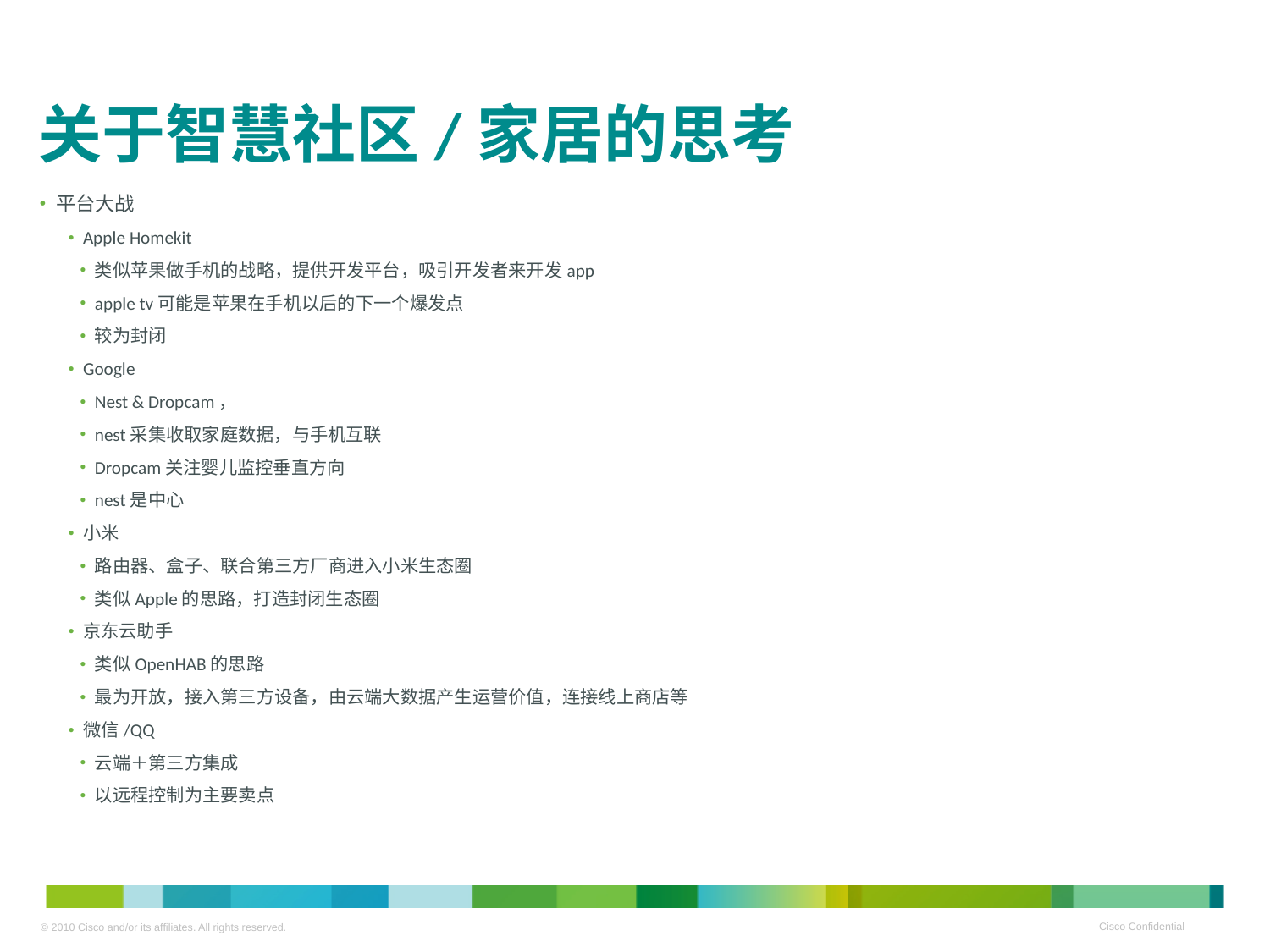

# 关于智慧社区/家居的思考
平台大战
Apple Homekit
类似苹果做手机的战略，提供开发平台，吸引开发者来开发app
apple tv可能是苹果在手机以后的下一个爆发点
较为封闭
Google
Nest & Dropcam，
nest采集收取家庭数据，与手机互联
Dropcam关注婴儿监控垂直方向
nest是中心
小米
路由器、盒子、联合第三方厂商进入小米生态圈
类似Apple的思路，打造封闭生态圈
京东云助手
类似OpenHAB的思路
最为开放，接入第三方设备，由云端大数据产生运营价值，连接线上商店等
微信/QQ
云端＋第三方集成
以远程控制为主要卖点
18